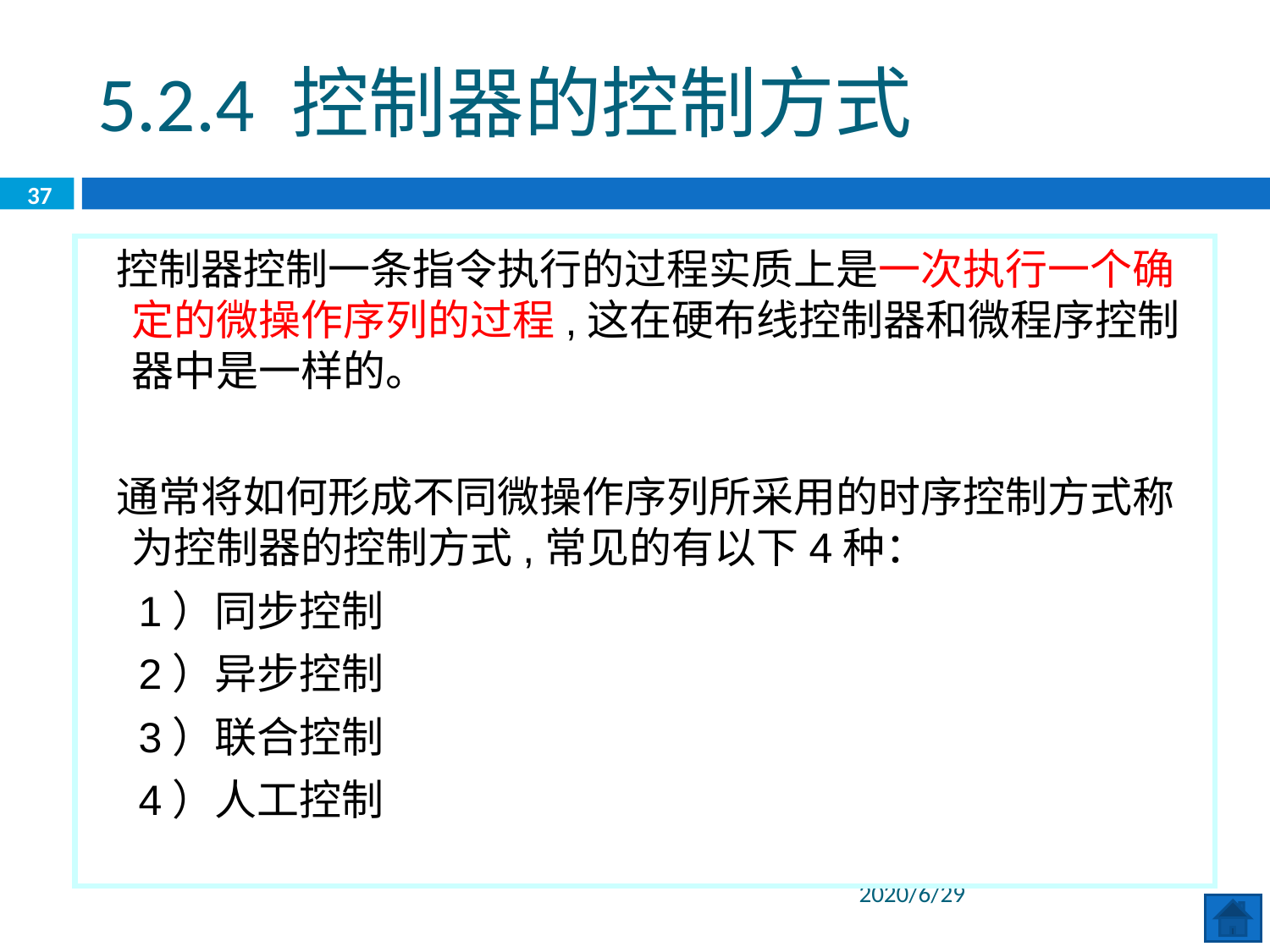

5.2.4 控制器的控制方式
37
  控制器控制一条指令执行的过程实质上是一次执行一个确定的微操作序列的过程,这在硬布线控制器和微程序控制器中是一样的。

  通常将如何形成不同微操作序列所采用的时序控制方式称为控制器的控制方式,常见的有以下4种：
1）同步控制
2）异步控制
3）联合控制
4）人工控制
2020/6/29